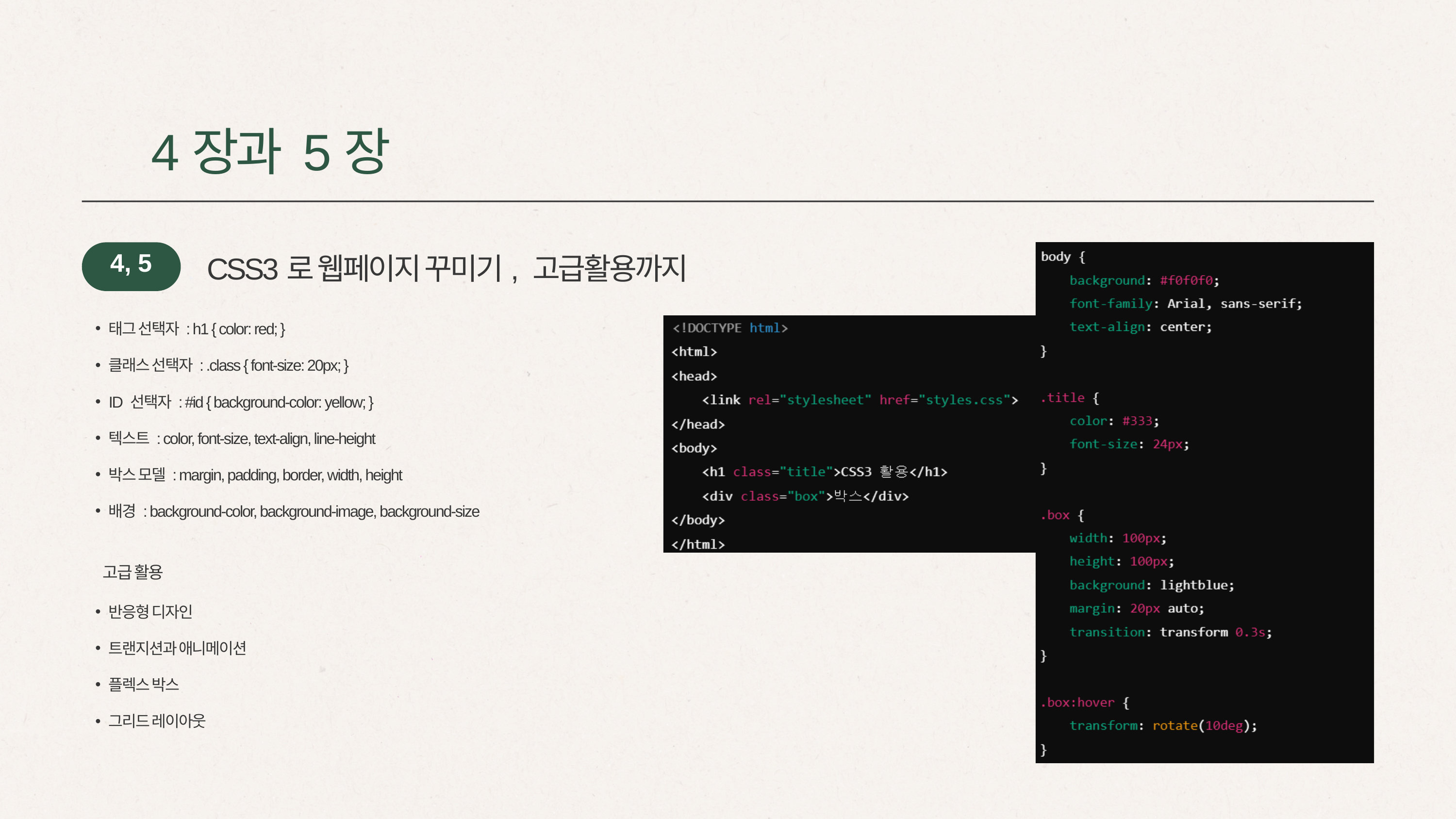

4장과 5장

4, 5

CSS3로 웹페이지 꾸미기, 고급활용까지
태그 선택자 : h1 { color: red; }
클래스 선택자 : .class { font-size: 20px; }
ID 선택자 : #id { background-color: yellow; }
텍스트 : color, font-size, text-align, line-height
박스 모델 : margin, padding, border, width, height
배경 : background-color, background-image, background-size

      고급 활용
반응형 디자인
트랜지션과 애니메이션
플렉스 박스
그리드 레이아웃